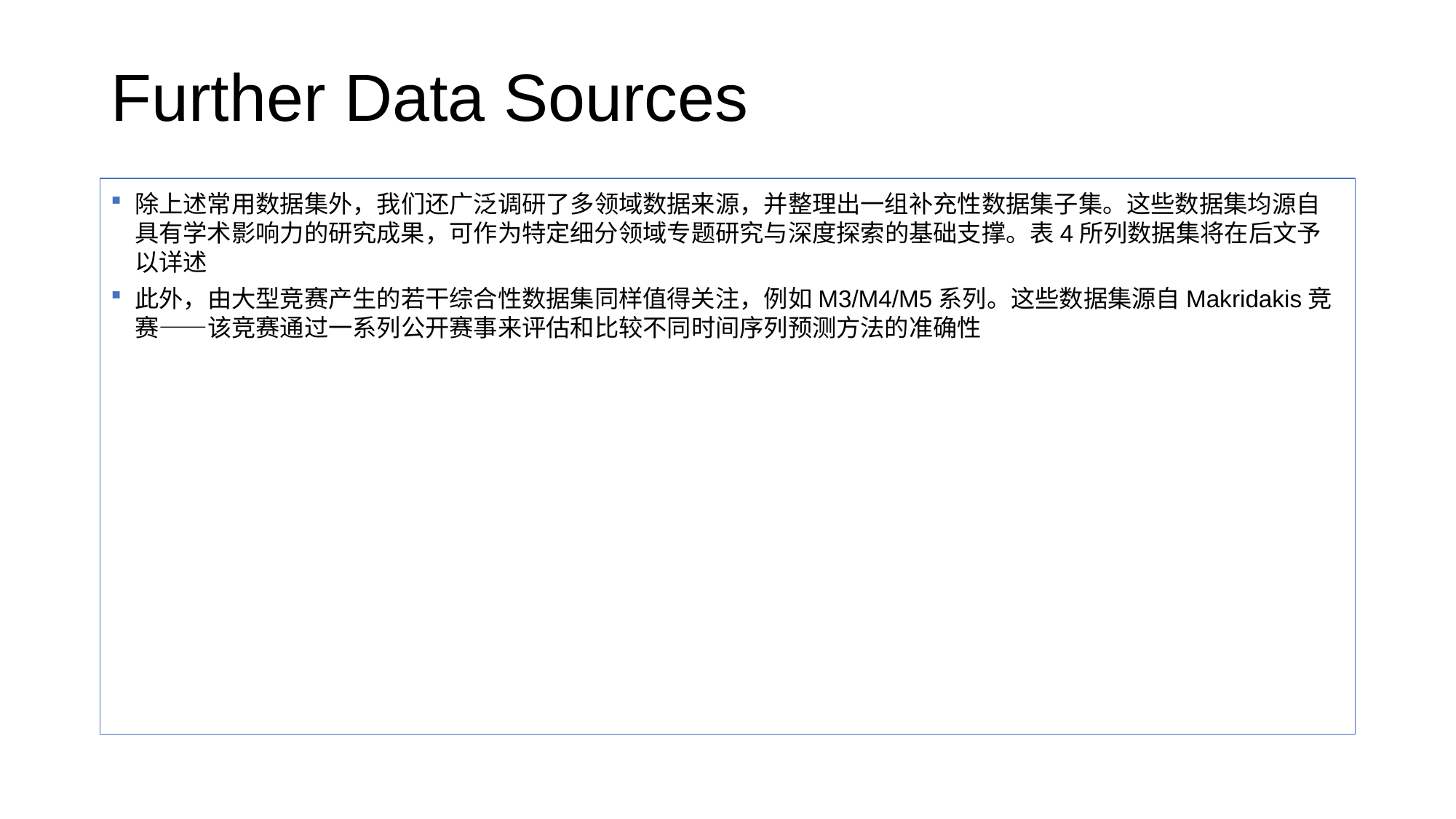

# Further Data Sources
除上述常用数据集外，我们还广泛调研了多领域数据来源，并整理出一组补充性数据集子集。这些数据集均源自具有学术影响力的研究成果，可作为特定细分领域专题研究与深度探索的基础支撑。表4所列数据集将在后文予以详述
此外，由大型竞赛产生的若干综合性数据集同样值得关注，例如M3/M4/M5系列。这些数据集源自Makridakis竞赛——该竞赛通过一系列公开赛事来评估和比较不同时间序列预测方法的准确性